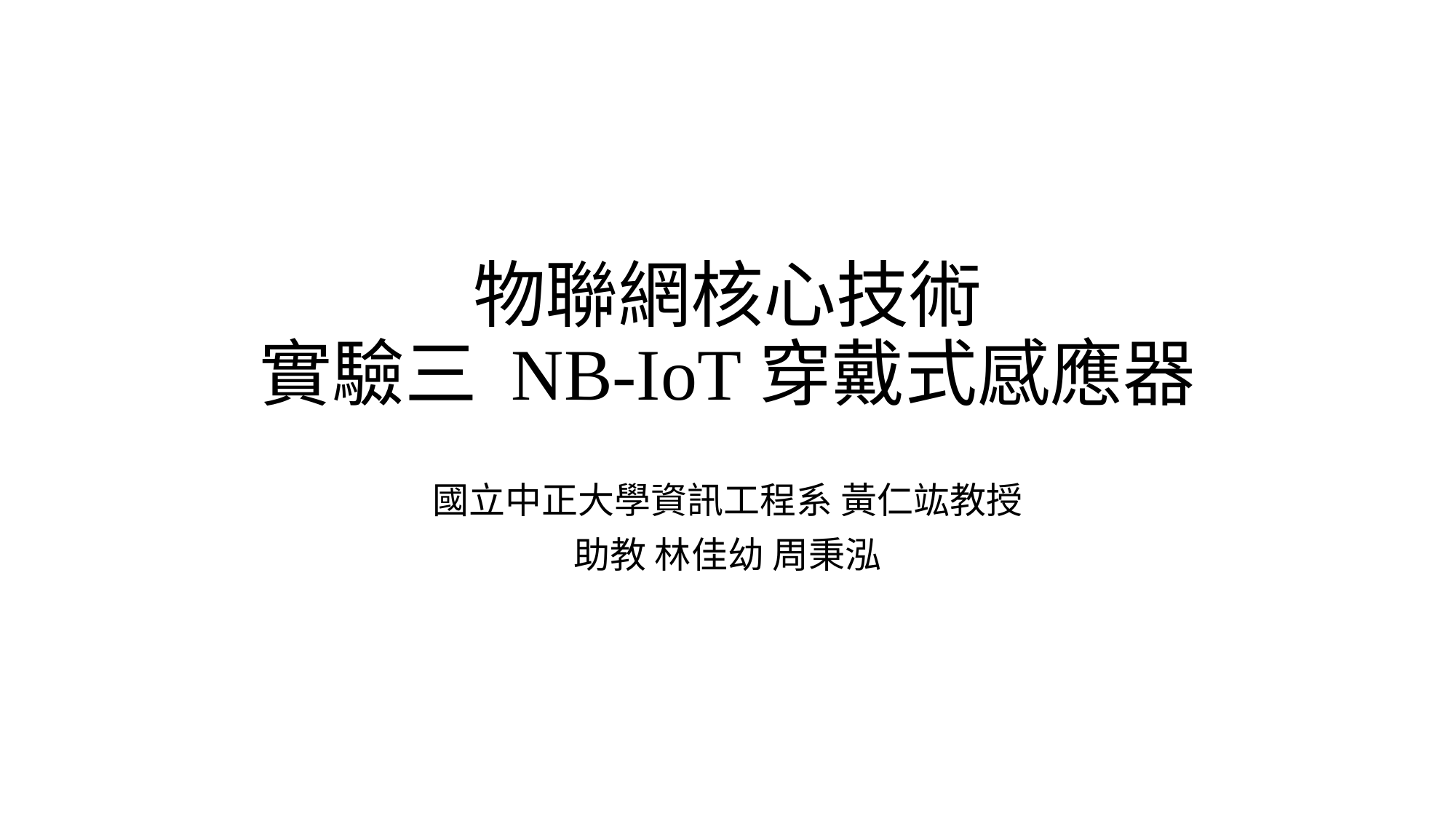

# 物聯網核心技術 實驗三 NB-IoT穿戴式感應器
國立中正大學資訊工程系 黃仁竑教授
助教 林佳幼 周秉泓